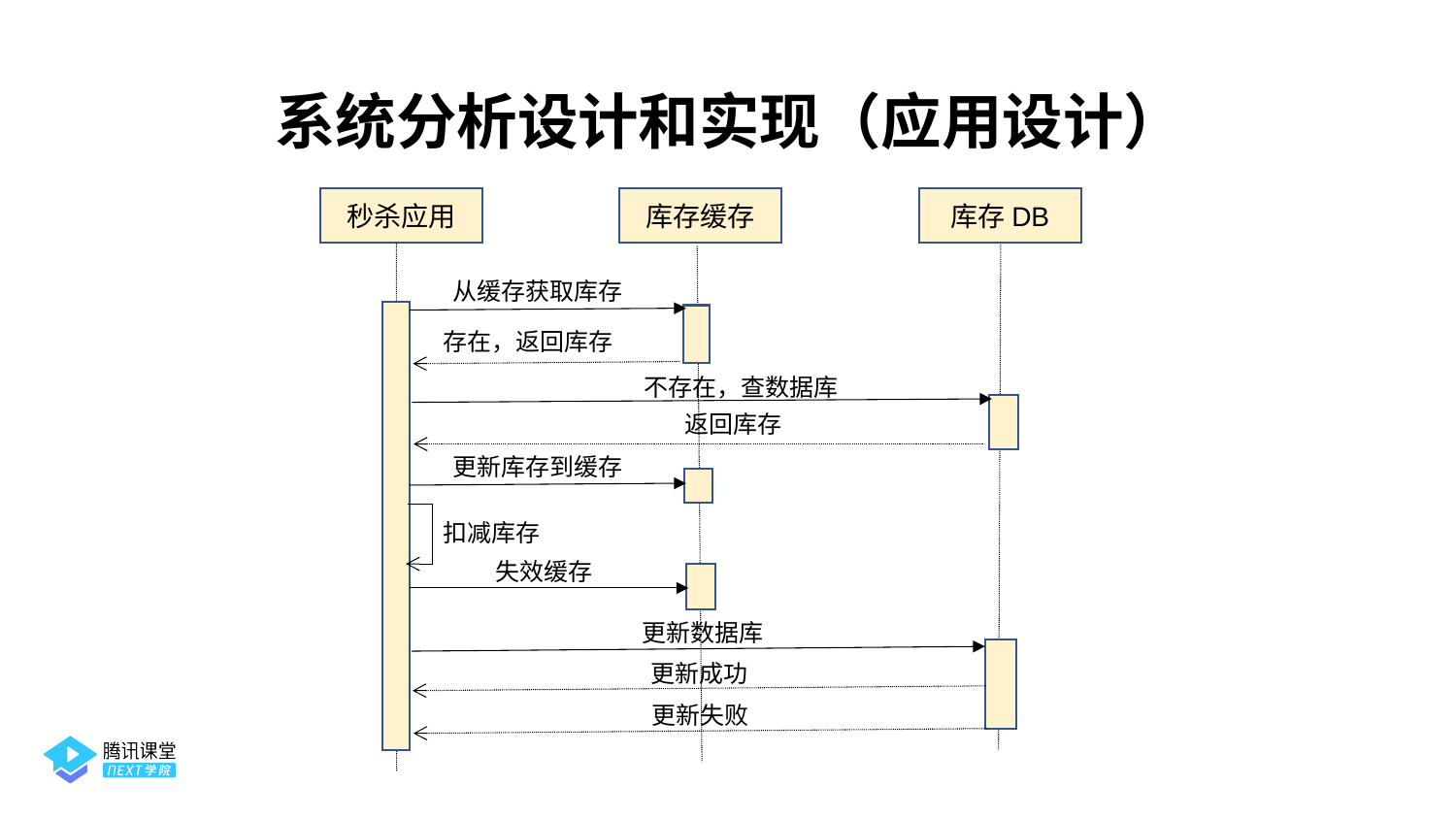

系统分析设计和实现（应用设计）
秒杀应用
库存缓存
库存DB
从缓存获取库存

存在，返回库存
不存在，查数据库

返回库存
更新库存到缓存

扣减库存
失效缓存

更新数据库

更新成功
更新失败